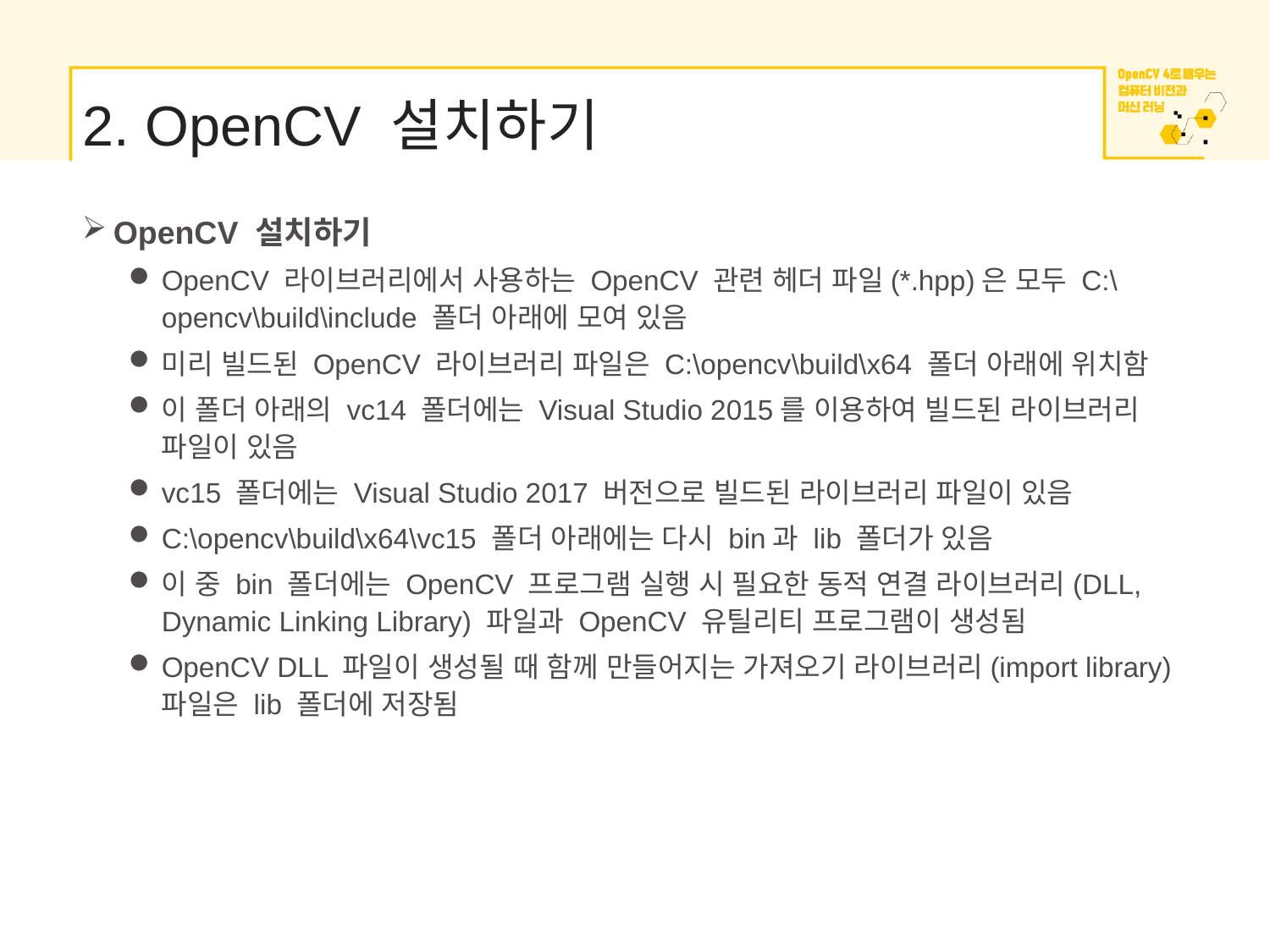

# 2. OpenCV 설치하기
OpenCV 설치하기
OpenCV 라이브러리에서 사용하는 OpenCV 관련 헤더 파일(*.hpp)은 모두 C:\opencv\build\include 폴더 아래에 모여 있음
미리 빌드된 OpenCV 라이브러리 파일은 C:\opencv\build\x64 폴더 아래에 위치함
이 폴더 아래의 vc14 폴더에는 Visual Studio 2015를 이용하여 빌드된 라이브러리 파일이 있음
vc15 폴더에는 Visual Studio 2017 버전으로 빌드된 라이브러리 파일이 있음
C:\opencv\build\x64\vc15 폴더 아래에는 다시 bin과 lib 폴더가 있음
이 중 bin 폴더에는 OpenCV 프로그램 실행 시 필요한 동적 연결 라이브러리(DLL, Dynamic Linking Library) 파일과 OpenCV 유틸리티 프로그램이 생성됨
OpenCV DLL 파일이 생성될 때 함께 만들어지는 가져오기 라이브러리(import library) 파일은 lib 폴더에 저장됨